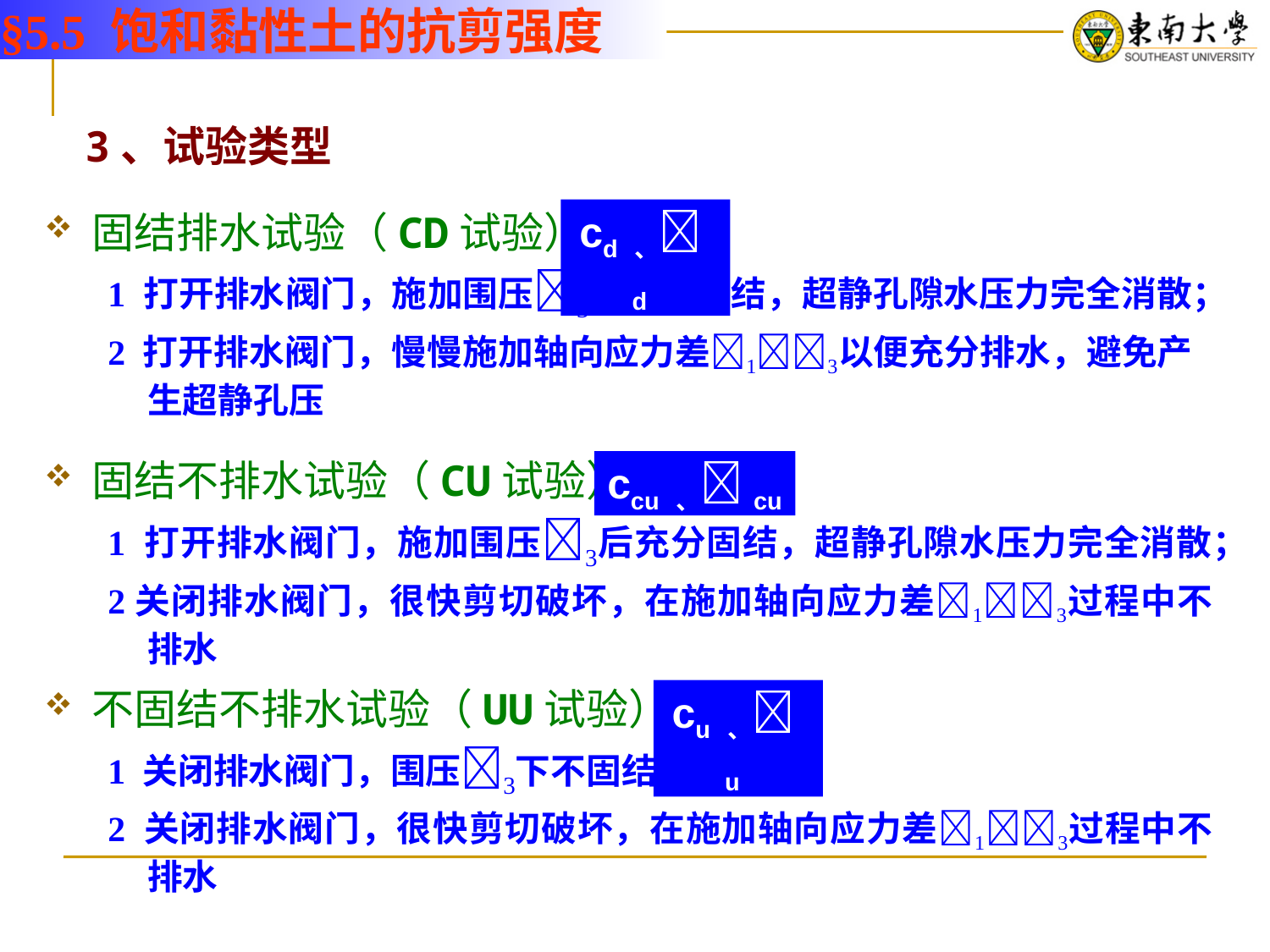

§5.5 饱和黏性土的抗剪强度
3、试验类型
固结排水试验（CD试验）
1 打开排水阀门，施加围压σ3后充分固结，超静孔隙水压力完全消散；
2 打开排水阀门，慢慢施加轴向应力差σ1−σ3以便充分排水，避免产生超静孔压
cd 、ϕd
固结不排水试验（CU试验）
1 打开排水阀门，施加围压σ3后充分固结，超静孔隙水压力完全消散；
2关闭排水阀门，很快剪切破坏，在施加轴向应力差σ1−σ3过程中不排水
ccu 、ϕcu
不固结不排水试验（UU试验）
1 关闭排水阀门，围压σ3下不固结；
2 关闭排水阀门，很快剪切破坏，在施加轴向应力差σ1−σ3过程中不排水
cu 、ϕu